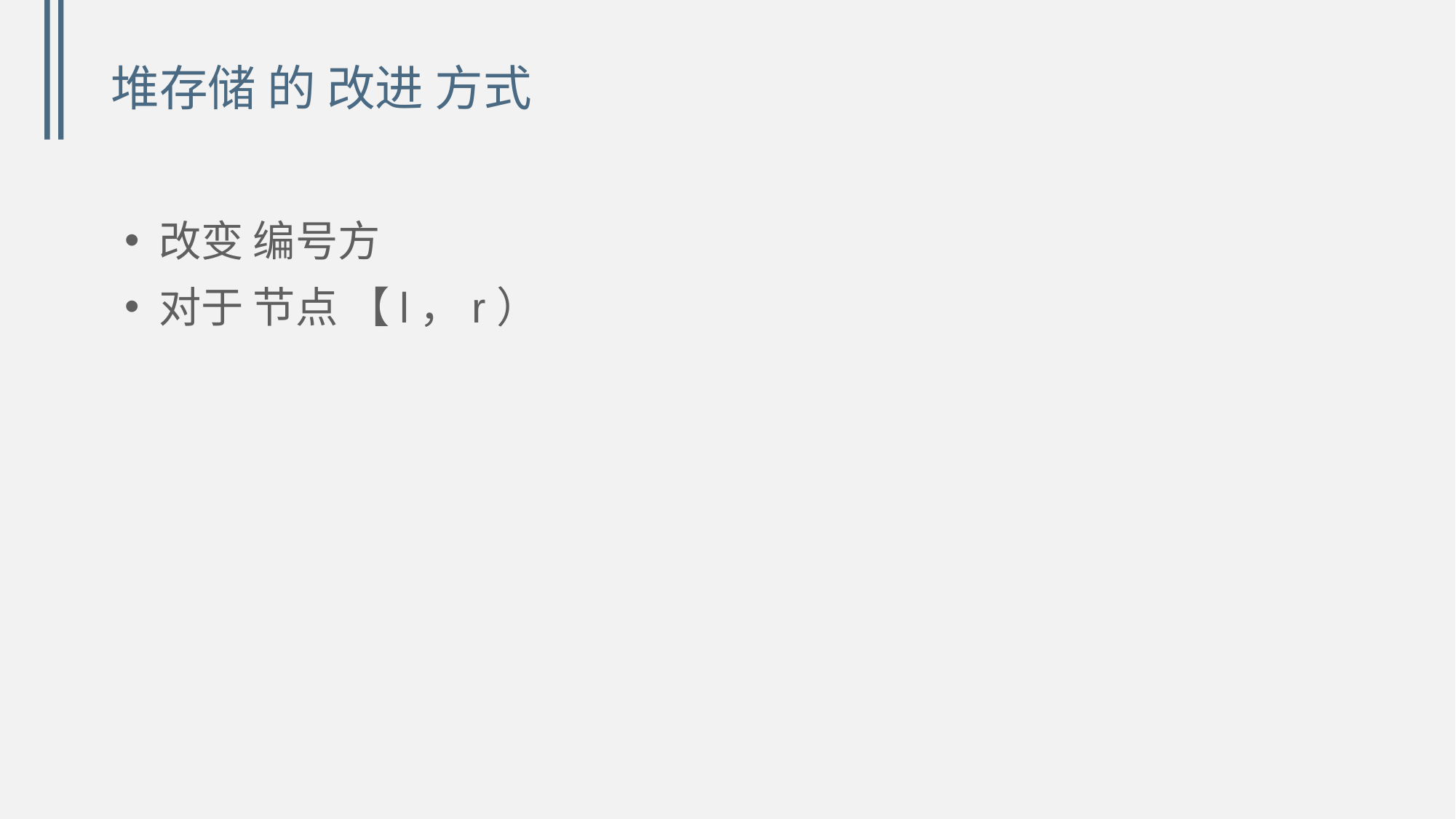

# 堆存储 的 改进 方式
改变 编号方
对于 节点 【l，r）